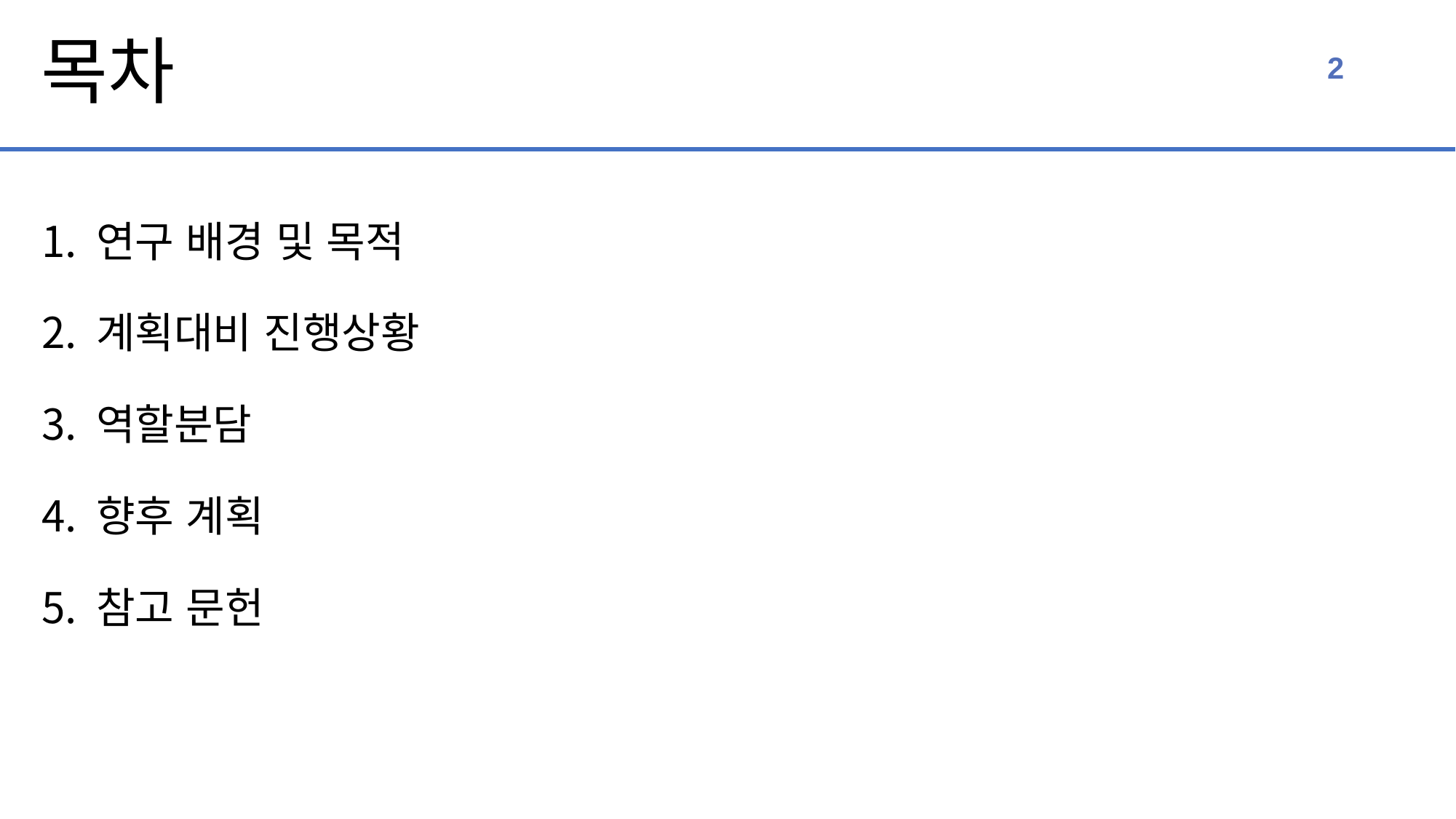

목차
2
1. 연구 배경 및 목적
2. 계획대비 진행상황
3. 역할분담
4. 향후 계획
5. 참고 문헌